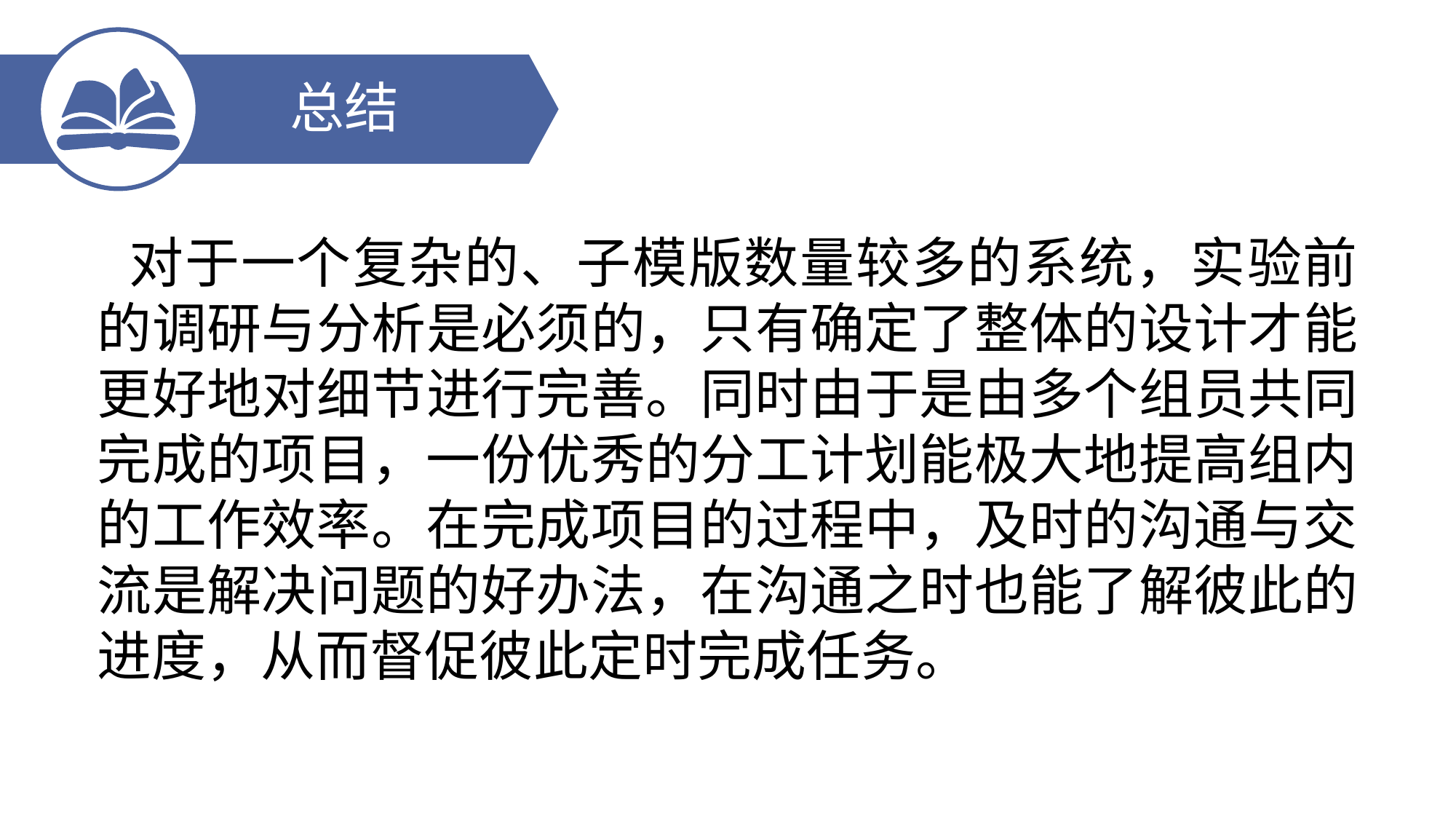

总结

对于一个复杂的、子模版数量较多的系统，实验前的调研与分析是必须的，只有确定了整体的设计才能更好地对细节进行完善。同时由于是由多个组员共同完成的项目，一份优秀的分工计划能极大地提高组内的工作效率。在完成项目的过程中，及时的沟通与交流是解决问题的好办法，在沟通之时也能了解彼此的进度，从而督促彼此定时完成任务。